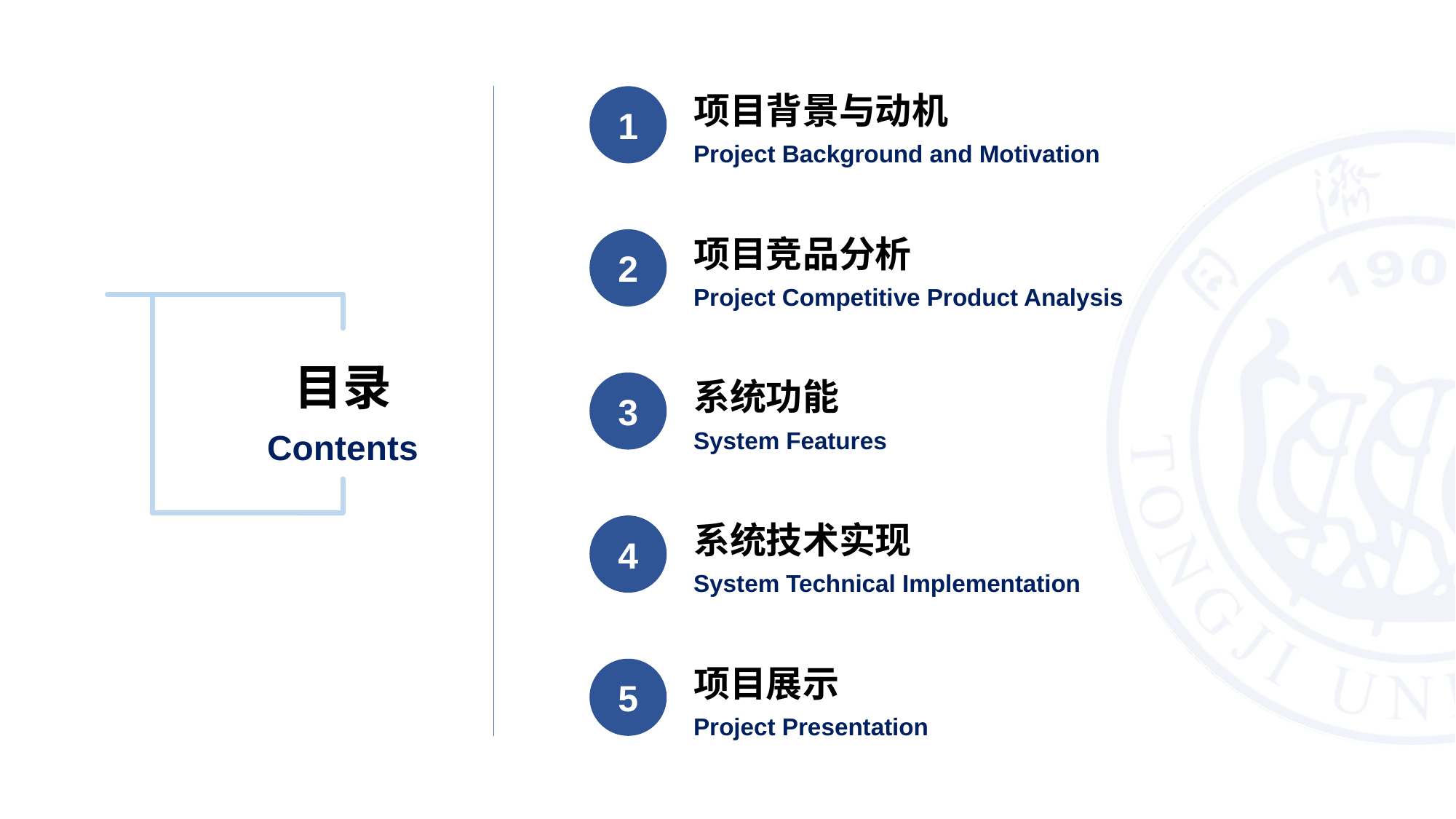

项目背景与动机
Project Background and Motivation
1
项目竞品分析
Project Competitive Product Analysis
2
目录
Contents
系统功能
System Features
3
系统技术实现
System Technical Implementation
4
项目展示
Project Presentation
5